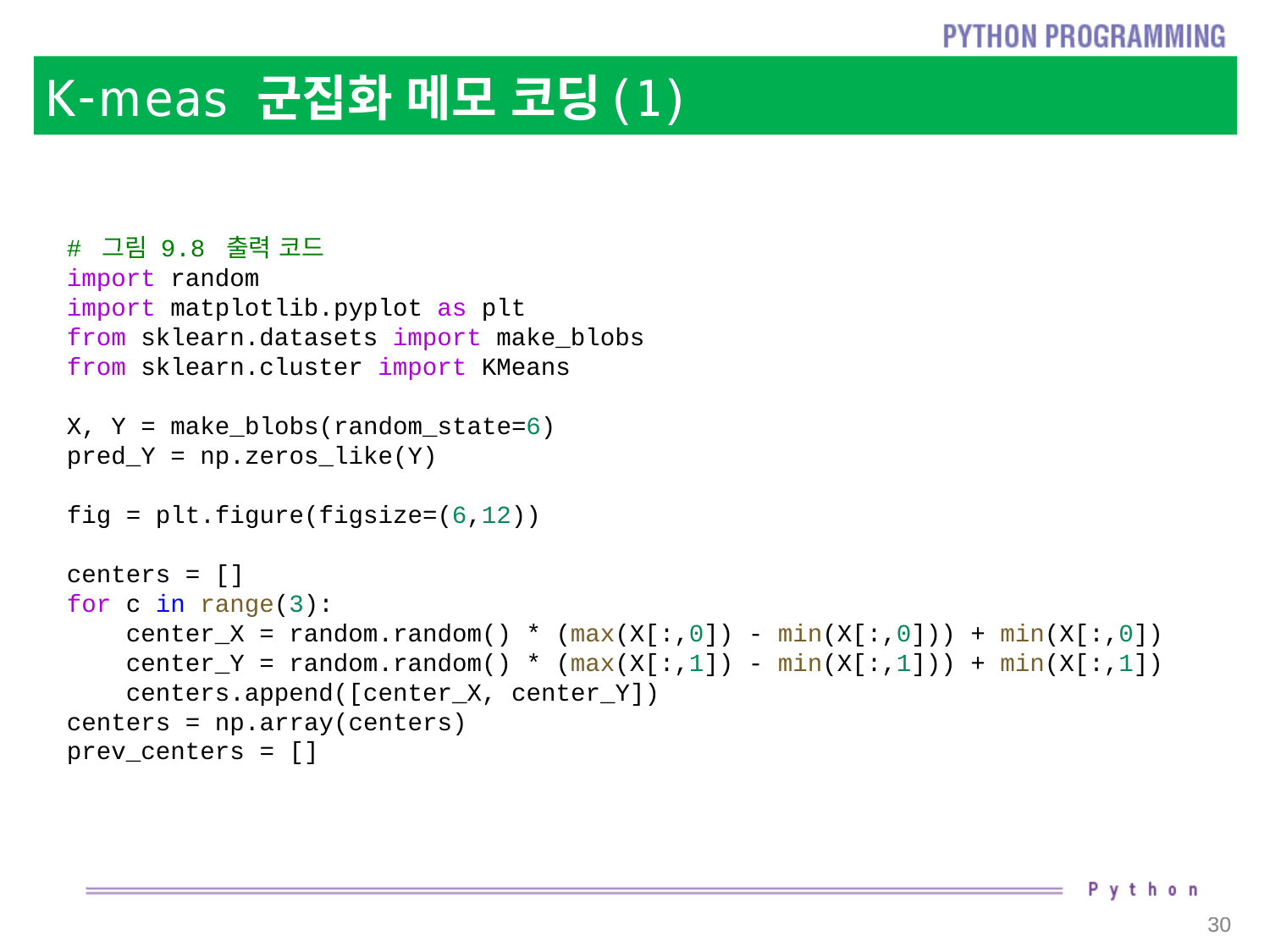

# K-meas 군집화 메모 코딩(1)

# 그림 9.8 출력 코드
import random
import matplotlib.pyplot as plt
from sklearn.datasets import make_blobs
from sklearn.cluster import KMeans
X, Y = make_blobs(random_state=6)
pred_Y = np.zeros_like(Y)
fig = plt.figure(figsize=(6,12))
centers = []
for c in range(3):
    center_X = random.random() * (max(X[:,0]) - min(X[:,0])) + min(X[:,0])
    center_Y = random.random() * (max(X[:,1]) - min(X[:,1])) + min(X[:,1])
    centers.append([center_X, center_Y])
centers = np.array(centers)
prev_centers = []
30